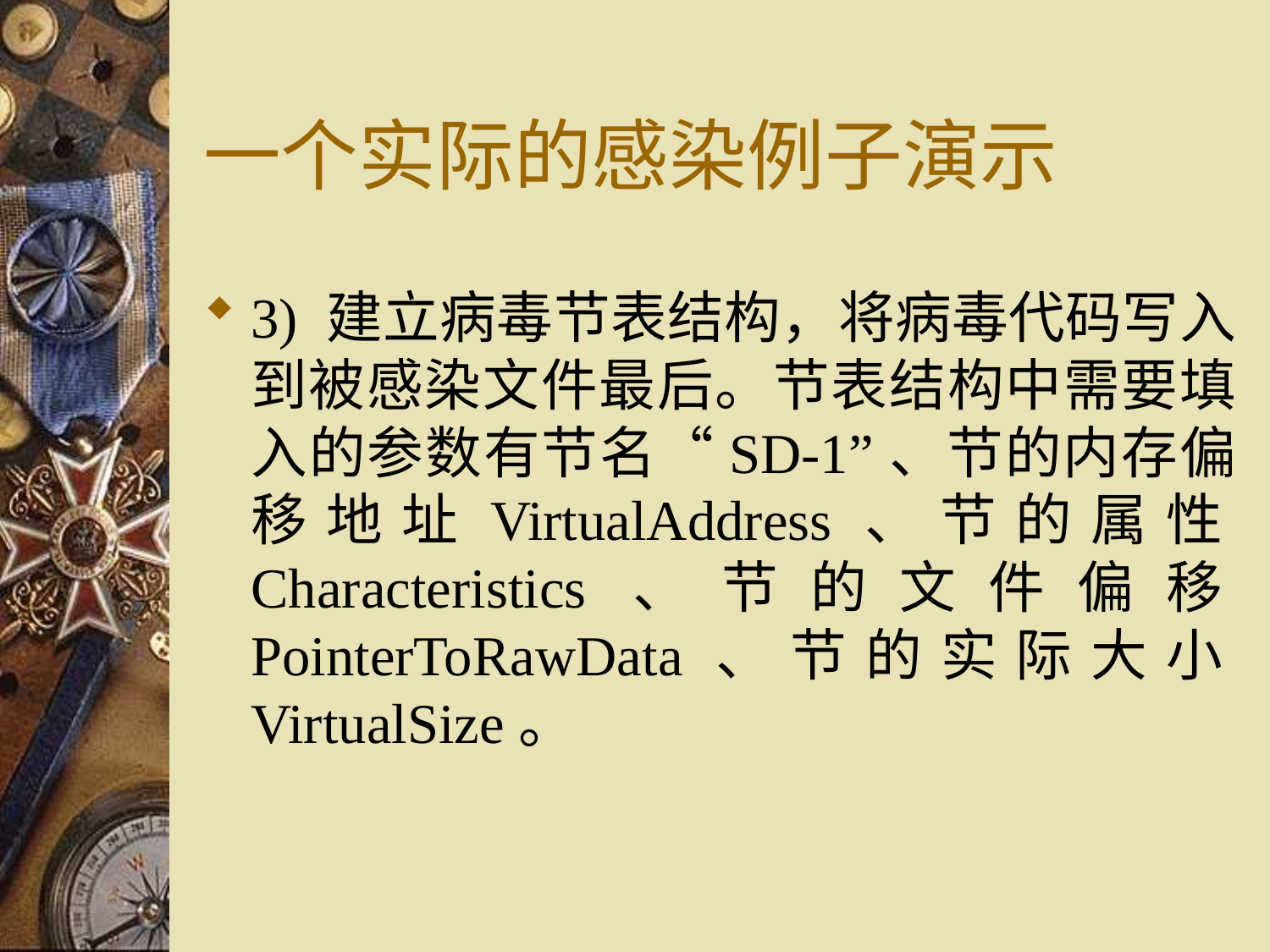

# 一个实际的感染例子演示
3) 建立病毒节表结构，将病毒代码写入到被感染文件最后。节表结构中需要填入的参数有节名“SD-1”、节的内存偏移地址VirtualAddress、节的属性Characteristics、节的文件偏移PointerToRawData、节的实际大小VirtualSize。